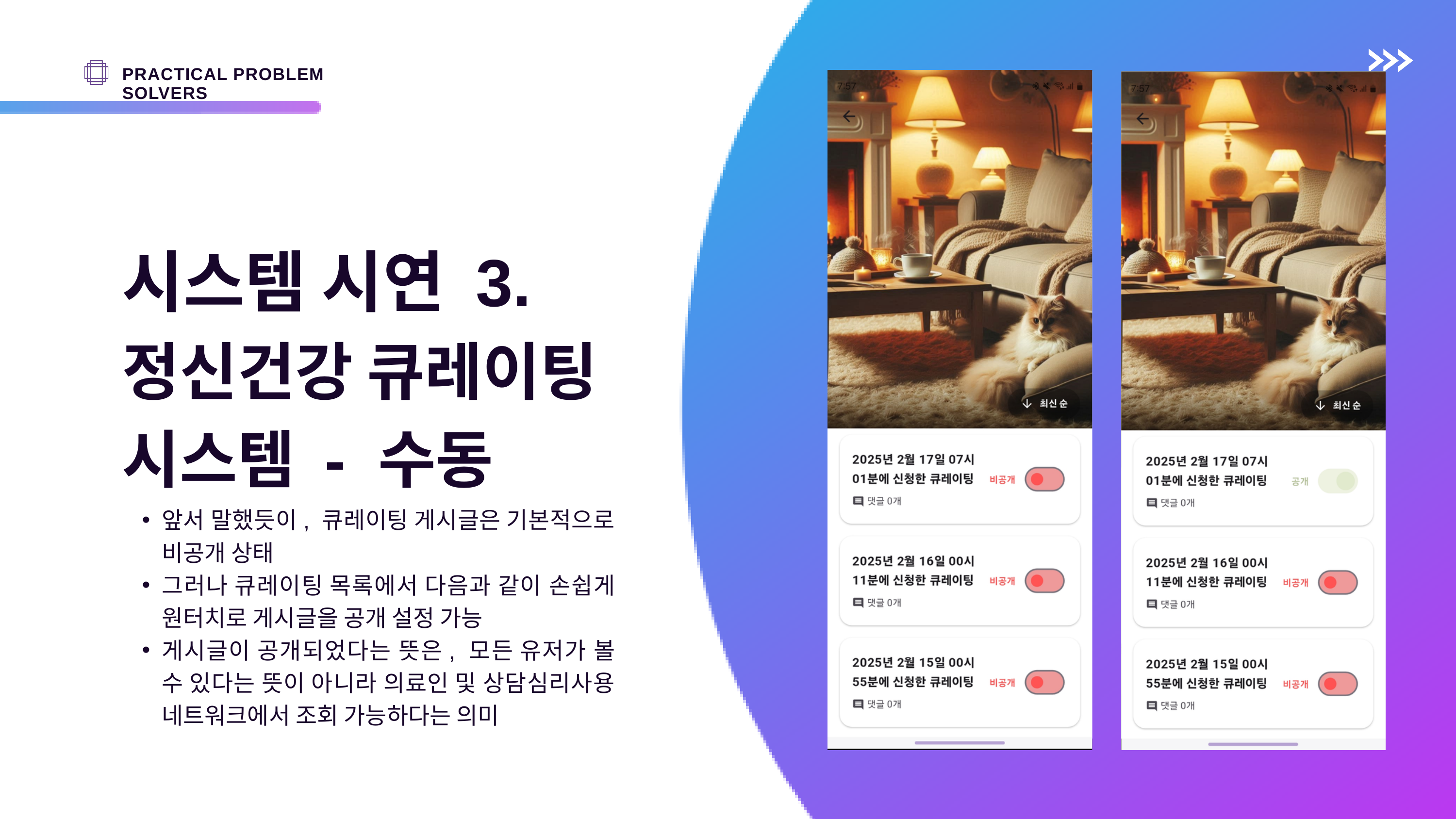

PRACTICAL PROBLEM SOLVERS

시스템 시연 3.
정신건강 큐레이팅 시스템 - 수동
앞서 말했듯이, 큐레이팅 게시글은 기본적으로 비공개 상태
그러나 큐레이팅 목록에서 다음과 같이 손쉽게 원터치로 게시글을 공개 설정 가능
게시글이 공개되었다는 뜻은, 모든 유저가 볼 수 있다는 뜻이 아니라 의료인 및 상담심리사용 네트워크에서 조회 가능하다는 의미